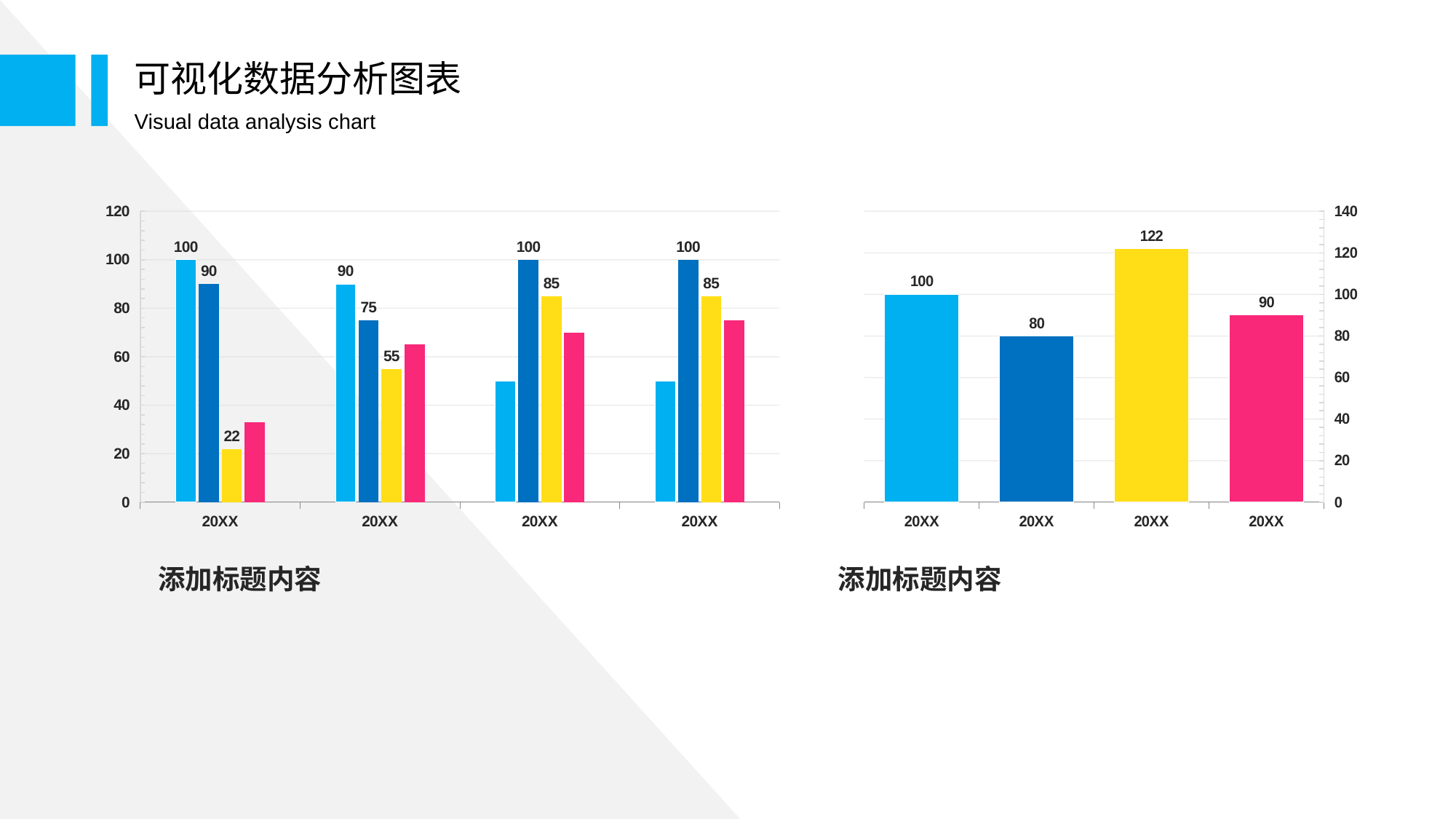

可视化数据分析图表

Visual data analysis chart

### Chart

| Category | Series 1 | Series 2 | Series 3 | Series 32 |
|---|---|---|---|---|
| 20XX | 100.0 | 90.0 | 22.0 | 33.0 |
| 20XX | 90.0 | 75.0 | 55.0 | 65.0 |
| 20XX | 50.0 | 100.0 | 85.0 | 70.0 |
| 20XX | 50.0 | 100.0 | 85.0 | 75.0 |

### Chart

| Category | Series 1 |
|---|---|
| 20XX | 90.0 |
| 20XX | 122.0 |
| 20XX | 80.0 |
| 20XX | 100.0 |
添加标题内容
添加标题内容